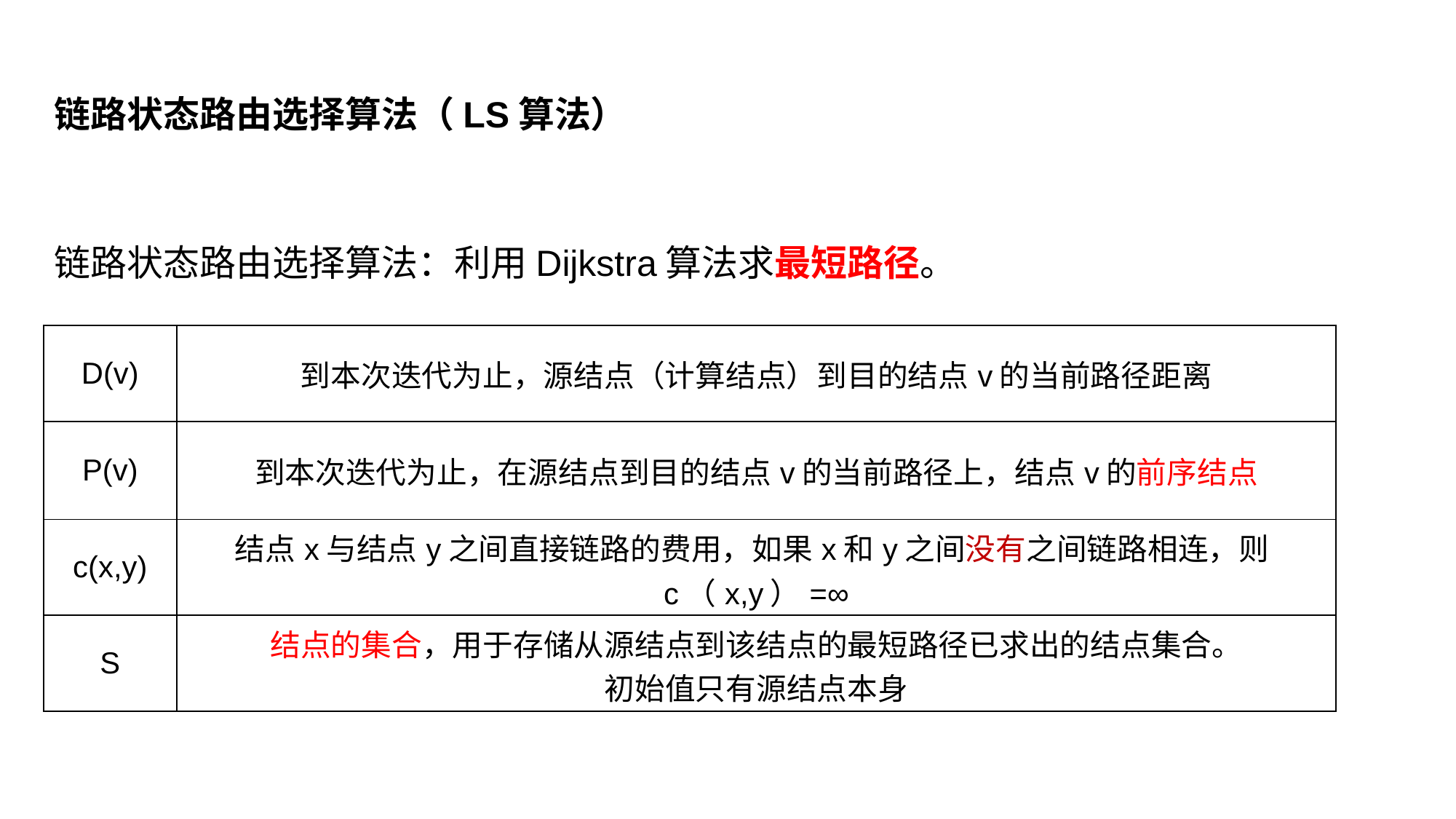

链路状态路由选择算法（LS算法）
链路状态路由选择算法：利用Dijkstra算法求最短路径。
| D(v) | 到本次迭代为止，源结点（计算结点）到目的结点v的当前路径距离 |
| --- | --- |
| P(v) | 到本次迭代为止，在源结点到目的结点v的当前路径上，结点v的前序结点 |
| c(x,y) | 结点x与结点y之间直接链路的费用，如果x和y之间没有之间链路相连，则c（x,y）=∞ |
| S | 结点的集合，用于存储从源结点到该结点的最短路径已求出的结点集合。 初始值只有源结点本身 |